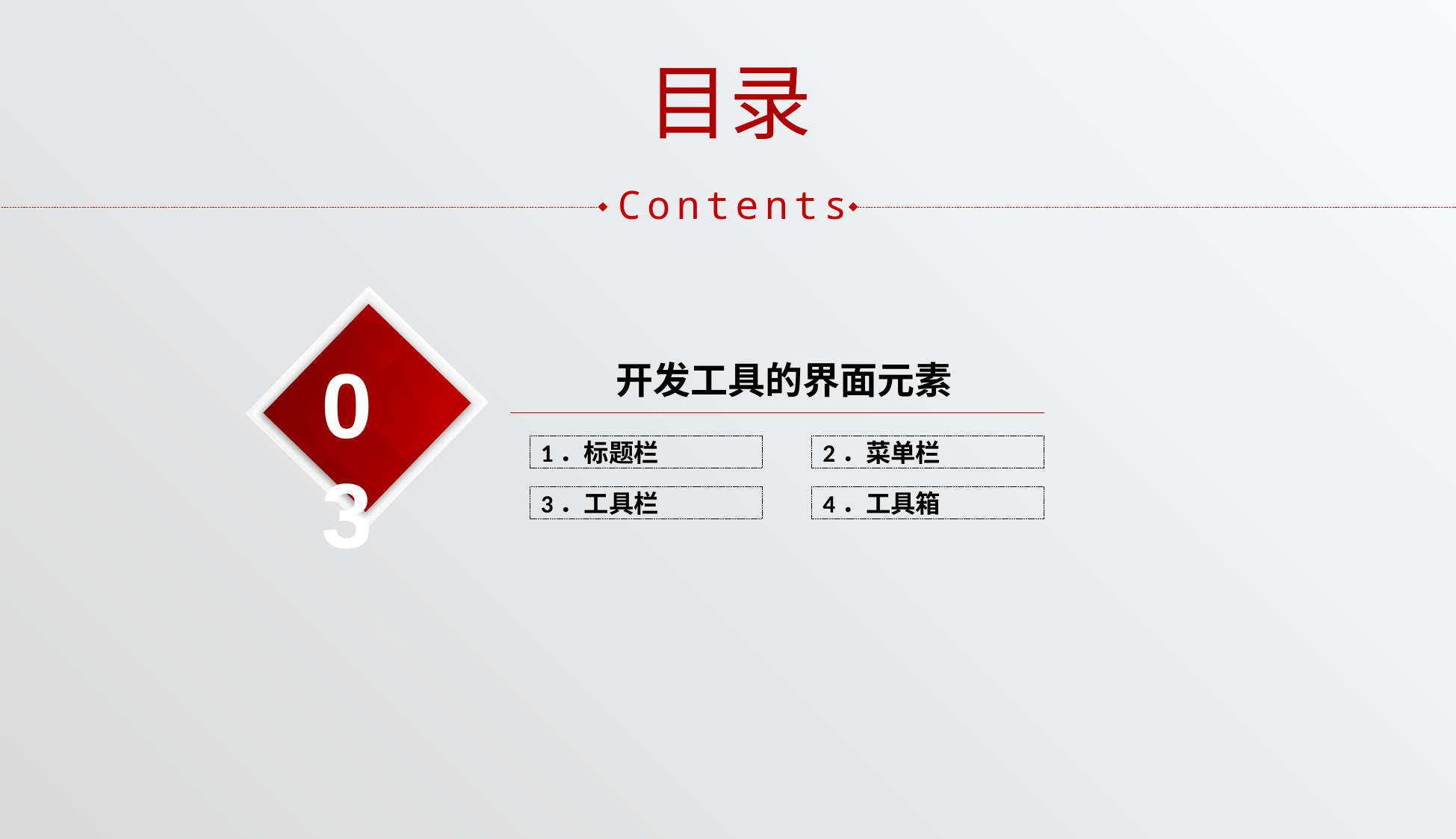

目录
Contents

03
开发工具的界面元素
1．标题栏
2．菜单栏
3．工具栏
4．工具箱